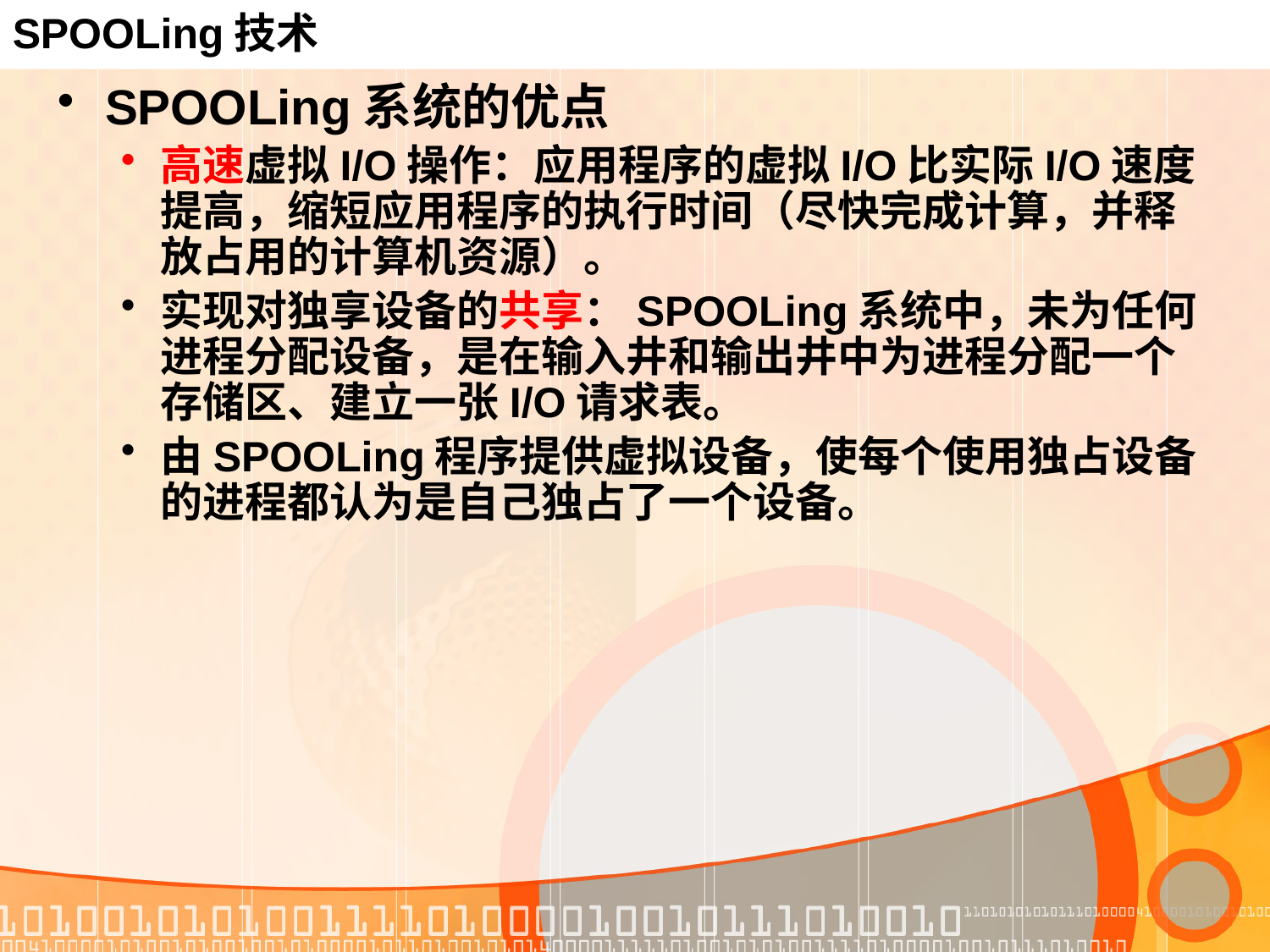

# SPOOLing技术
SPOOLing系统的优点
高速虚拟I/O操作：应用程序的虚拟I/O比实际I/O速度提高，缩短应用程序的执行时间（尽快完成计算，并释放占用的计算机资源）。
实现对独享设备的共享：SPOOLing系统中，未为任何进程分配设备，是在输入井和输出井中为进程分配一个存储区、建立一张I/O请求表。
由SPOOLing程序提供虚拟设备，使每个使用独占设备的进程都认为是自己独占了一个设备。